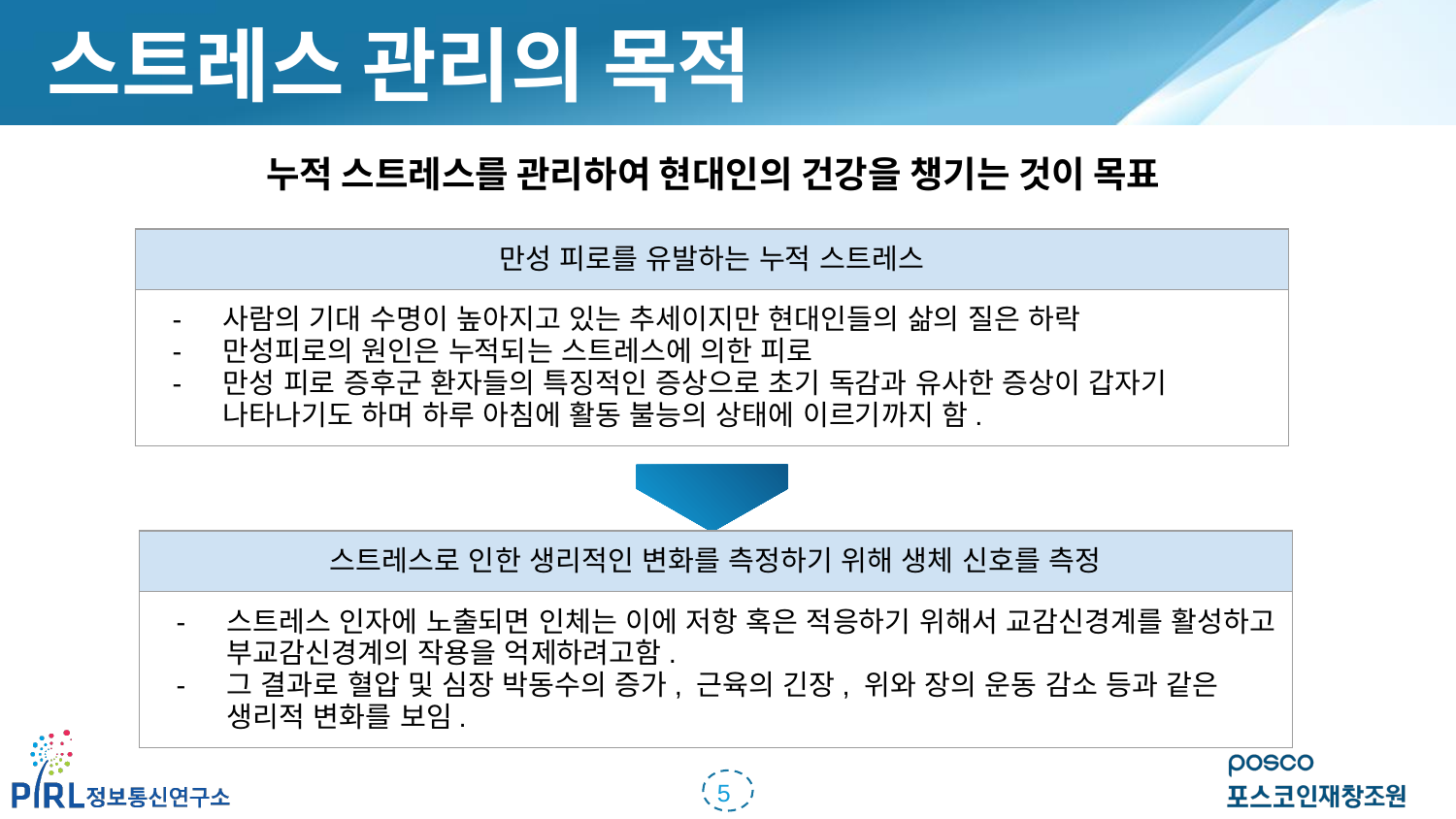

스트레스 관리의 목적
누적 스트레스를 관리하여 현대인의 건강을 챙기는 것이 목표
| 만성 피로를 유발하는 누적 스트레스 |
| --- |
| 사람의 기대 수명이 높아지고 있는 추세이지만 현대인들의 삶의 질은 하락 만성피로의 원인은 누적되는 스트레스에 의한 피로 만성 피로 증후군 환자들의 특징적인 증상으로 초기 독감과 유사한 증상이 갑자기 나타나기도 하며 하루 아침에 활동 불능의 상태에 이르기까지 함. |

| 스트레스로 인한 생리적인 변화를 측정하기 위해 생체 신호를 측정 |
| --- |
| 스트레스 인자에 노출되면 인체는 이에 저항 혹은 적응하기 위해서 교감신경계를 활성하고 부교감신경계의 작용을 억제하려고함. 그 결과로 혈압 및 심장 박동수의 증가, 근육의 긴장, 위와 장의 운동 감소 등과 같은 생리적 변화를 보임. |